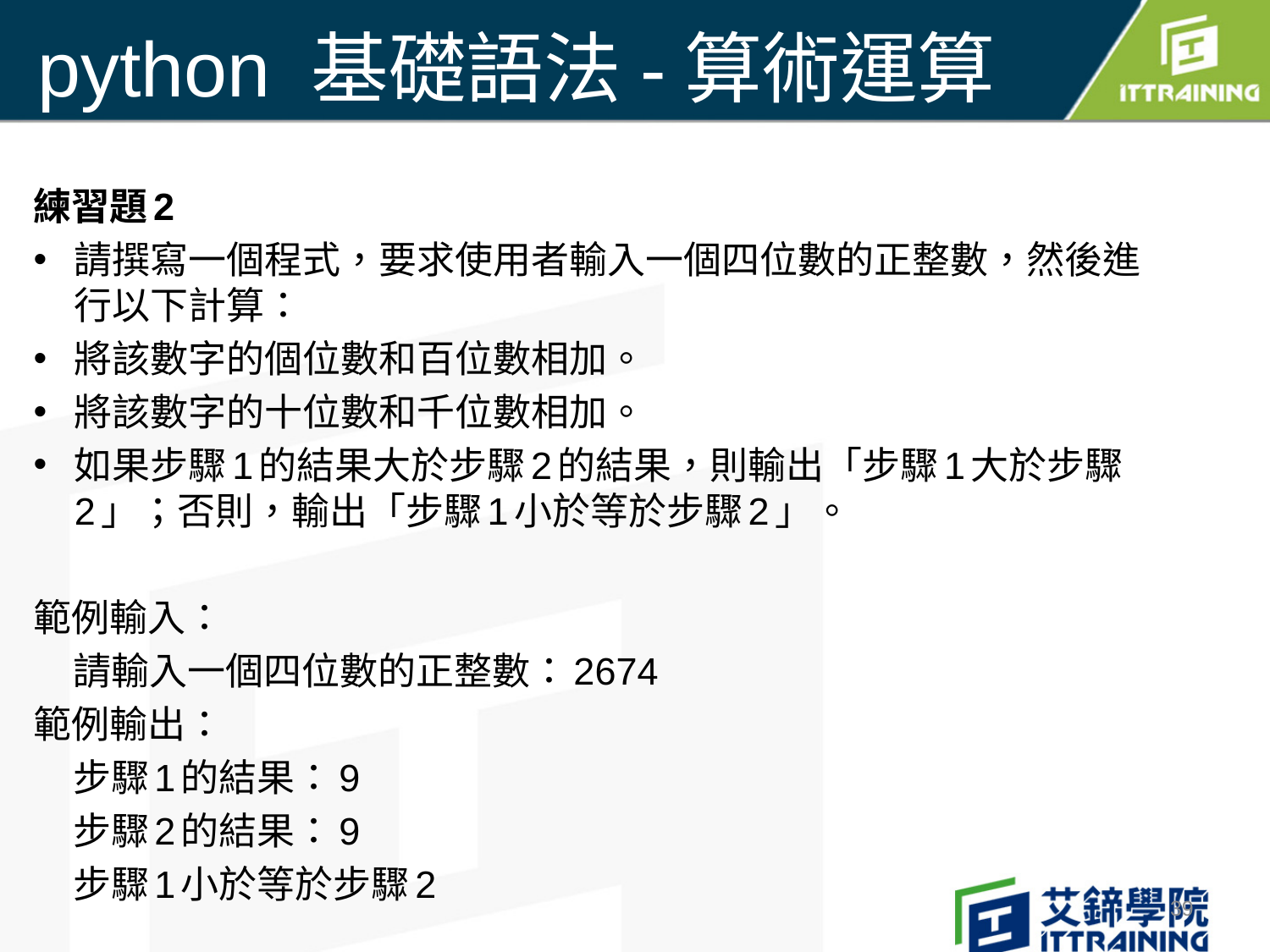

# python 基礎語法-算術運算
練習題2
請撰寫一個程式，要求使用者輸入一個四位數的正整數，然後進行以下計算：
將該數字的個位數和百位數相加。
將該數字的十位數和千位數相加。
如果步驟1的結果大於步驟2的結果，則輸出「步驟1大於步驟2」；否則，輸出「步驟1小於等於步驟2」。

範例輸入：
    請輸入一個四位數的正整數：2674
範例輸出：
    步驟1的結果：9
    步驟2的結果：9
    步驟1小於等於步驟2
39